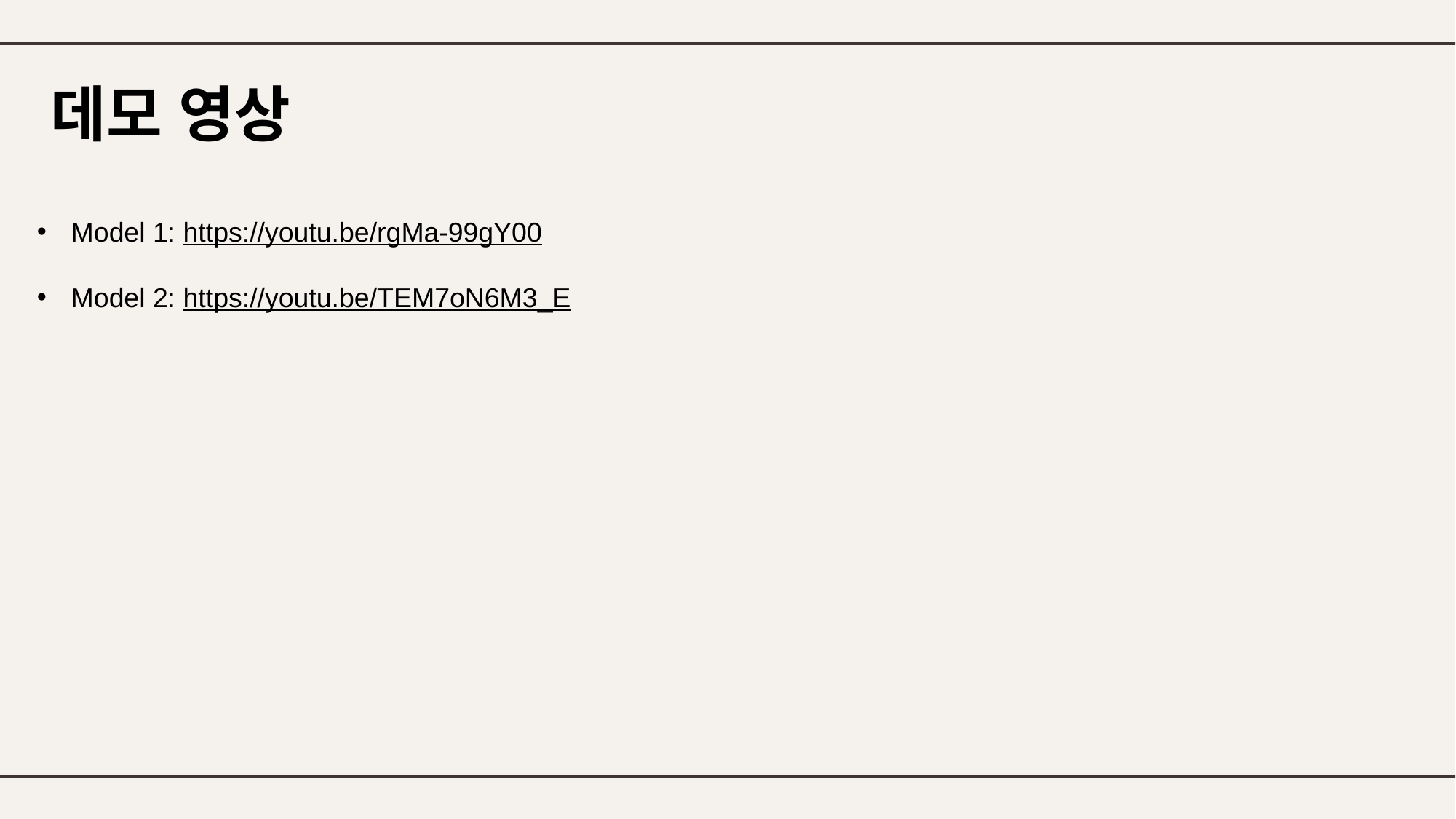

# 데모 영상
Model 1: https://youtu.be/rgMa-99gY00

Model 2: https://youtu.be/TEM7oN6M3_E